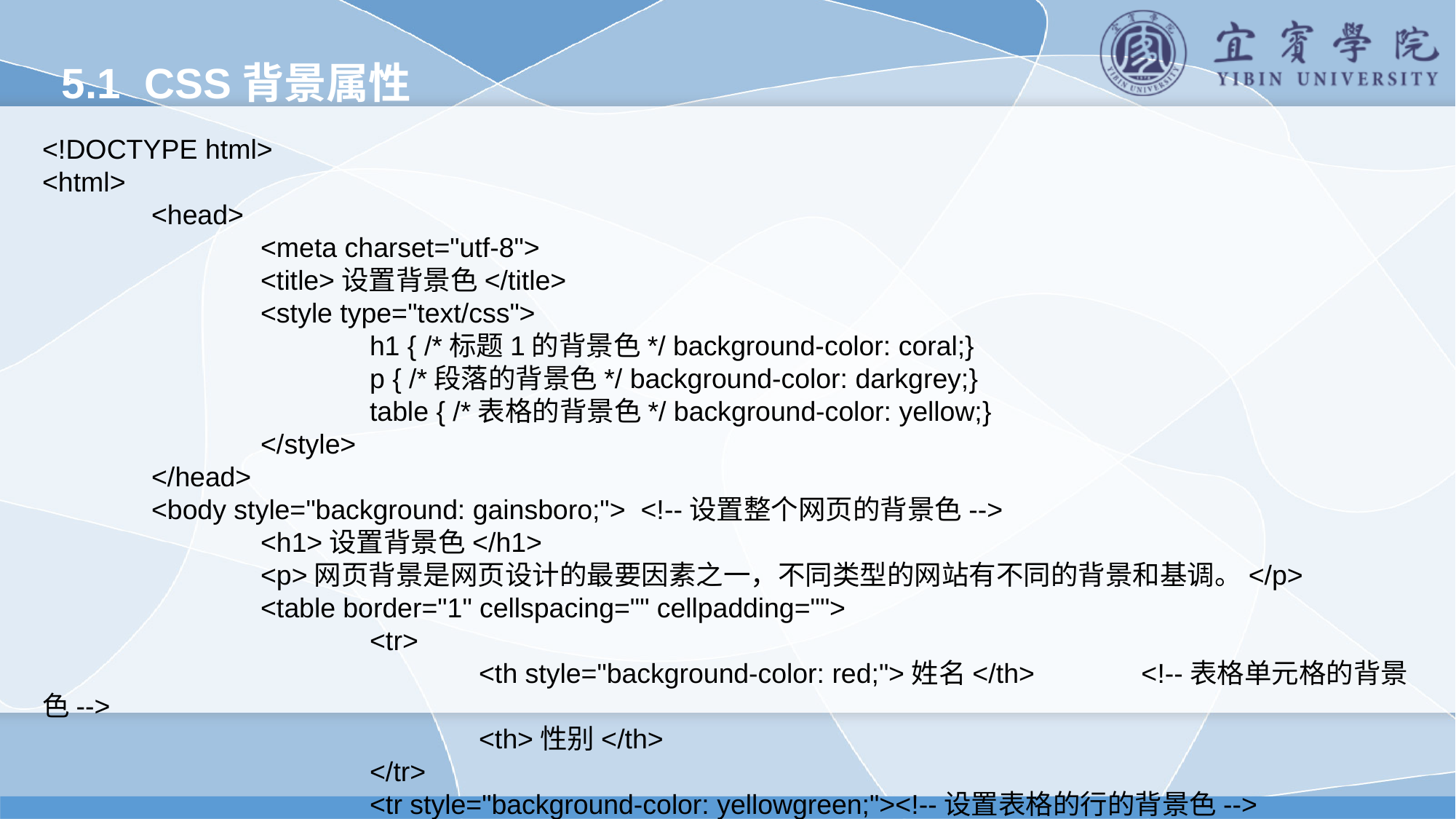

5.1  CSS背景属性
<!DOCTYPE html>
<html>
	<head>
		<meta charset="utf-8">
		<title>设置背景色</title>
		<style type="text/css">
			h1 { /*标题1的背景色*/ background-color: coral;}
			p { /*段落的背景色*/ background-color: darkgrey;}
			table { /*表格的背景色*/ background-color: yellow;}
		</style>
	</head>
	<body style="background: gainsboro;">  <!--设置整个网页的背景色-->
		<h1>设置背景色</h1>
		<p>网页背景是网页设计的最要因素之一，不同类型的网站有不同的背景和基调。</p>
		<table border="1" cellspacing="" cellpadding="">
			<tr>
				<th style="background-color: red;">姓名</th>	 <!--表格单元格的背景色-->
				<th>性别</th>
			</tr>
			<tr style="background-color: yellowgreen;"><!--设置表格的行的背景色-->
				<td>张三</td>
				<td>女</td>
			</tr>
		</table>
	</body>
</html>